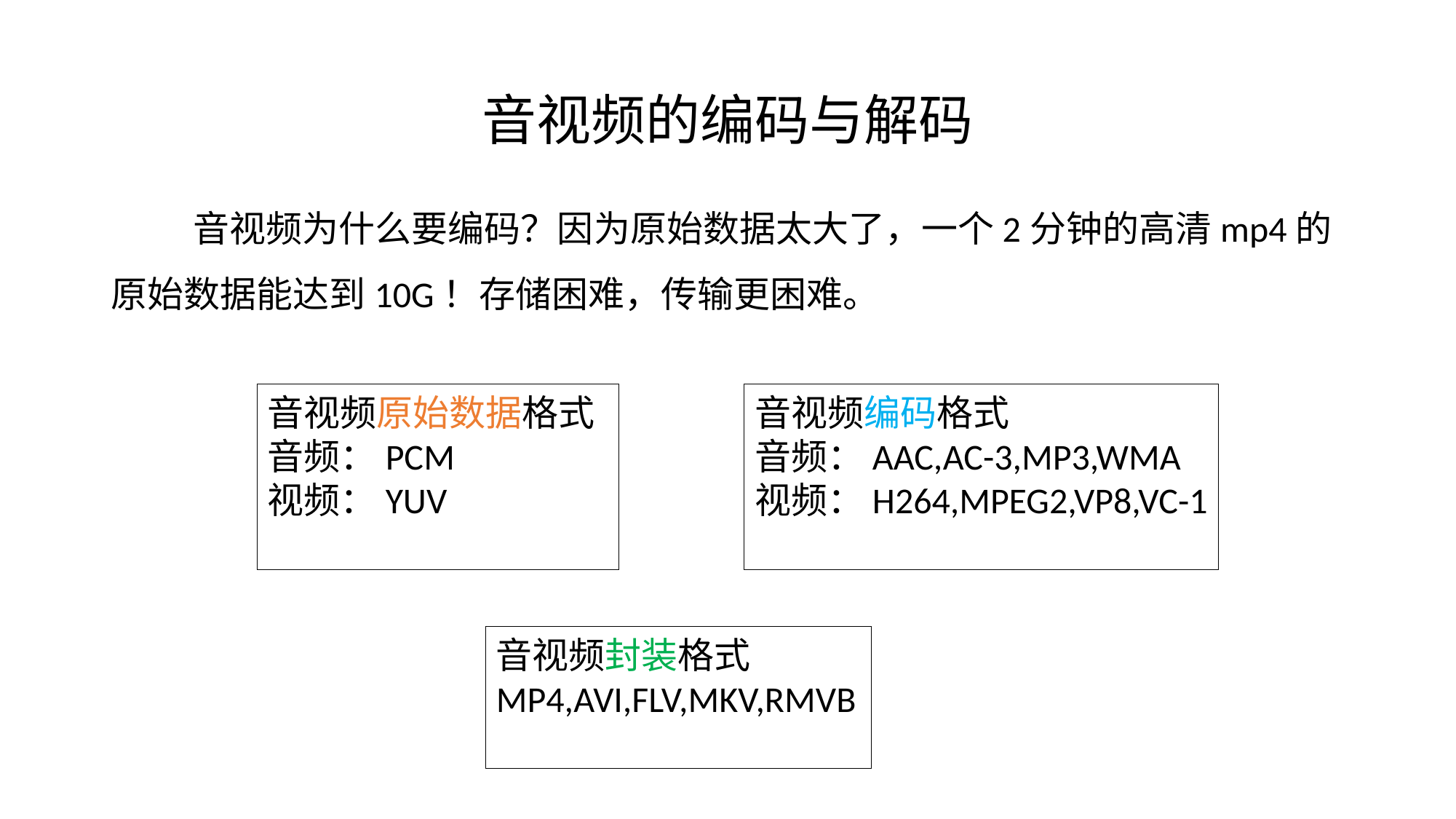

# 音视频的编码与解码
         音视频为什么要编码？因为原始数据太大了，一个2分钟的高清mp4的原始数据能达到10G！存储困难，传输更困难。

音视频原始数据格式
音频：PCM
视频：YUV

音视频编码格式
音频：AAC,AC-3,MP3,WMA
视频：H264,MPEG2,VP8,VC-1

音视频封装格式
MP4,AVI,FLV,MKV,RMVB